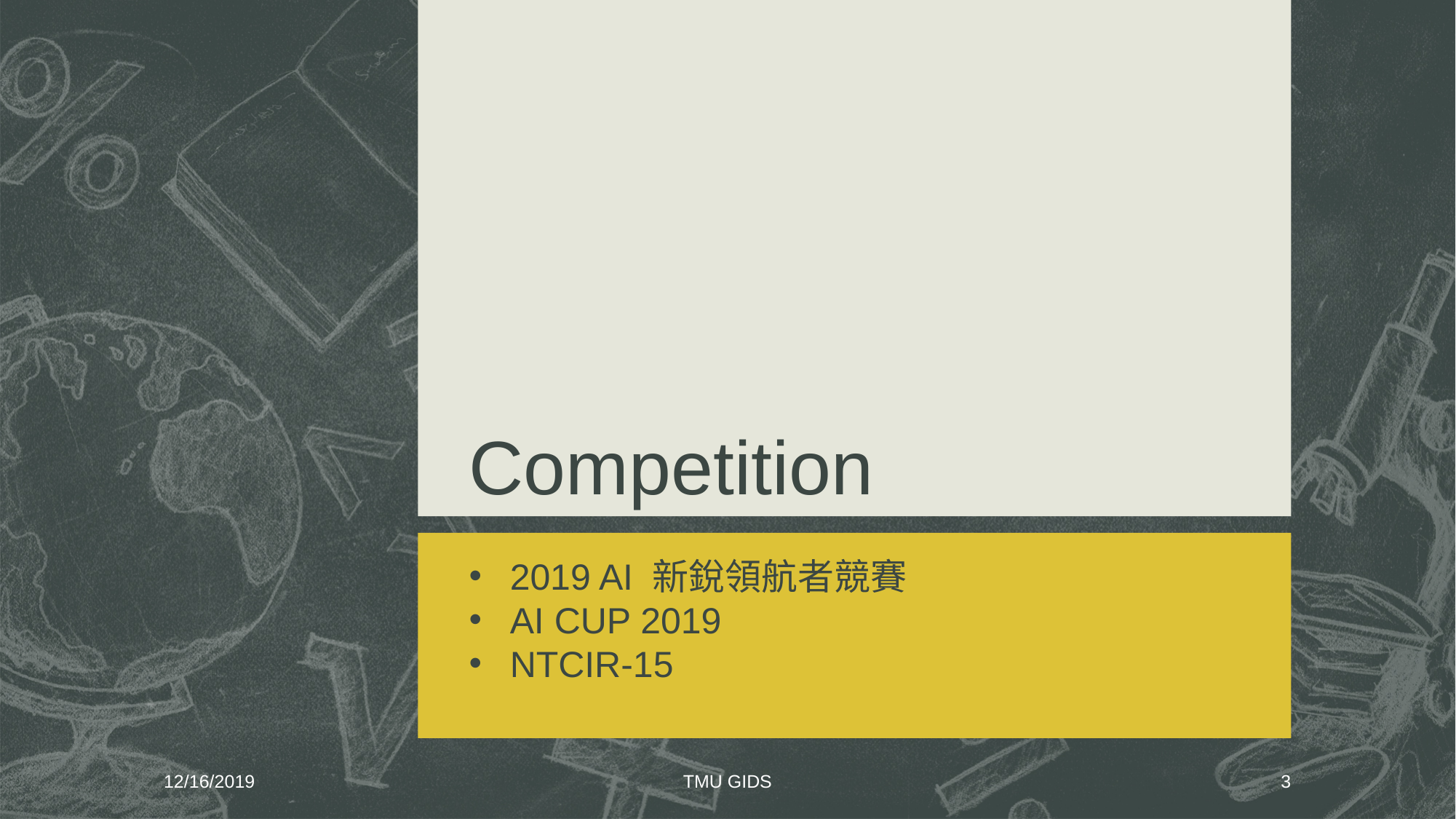

# Competition
2019 AI 新銳領航者競賽
AI CUP 2019
NTCIR-15

12/16/2019
TMU GIDS
3